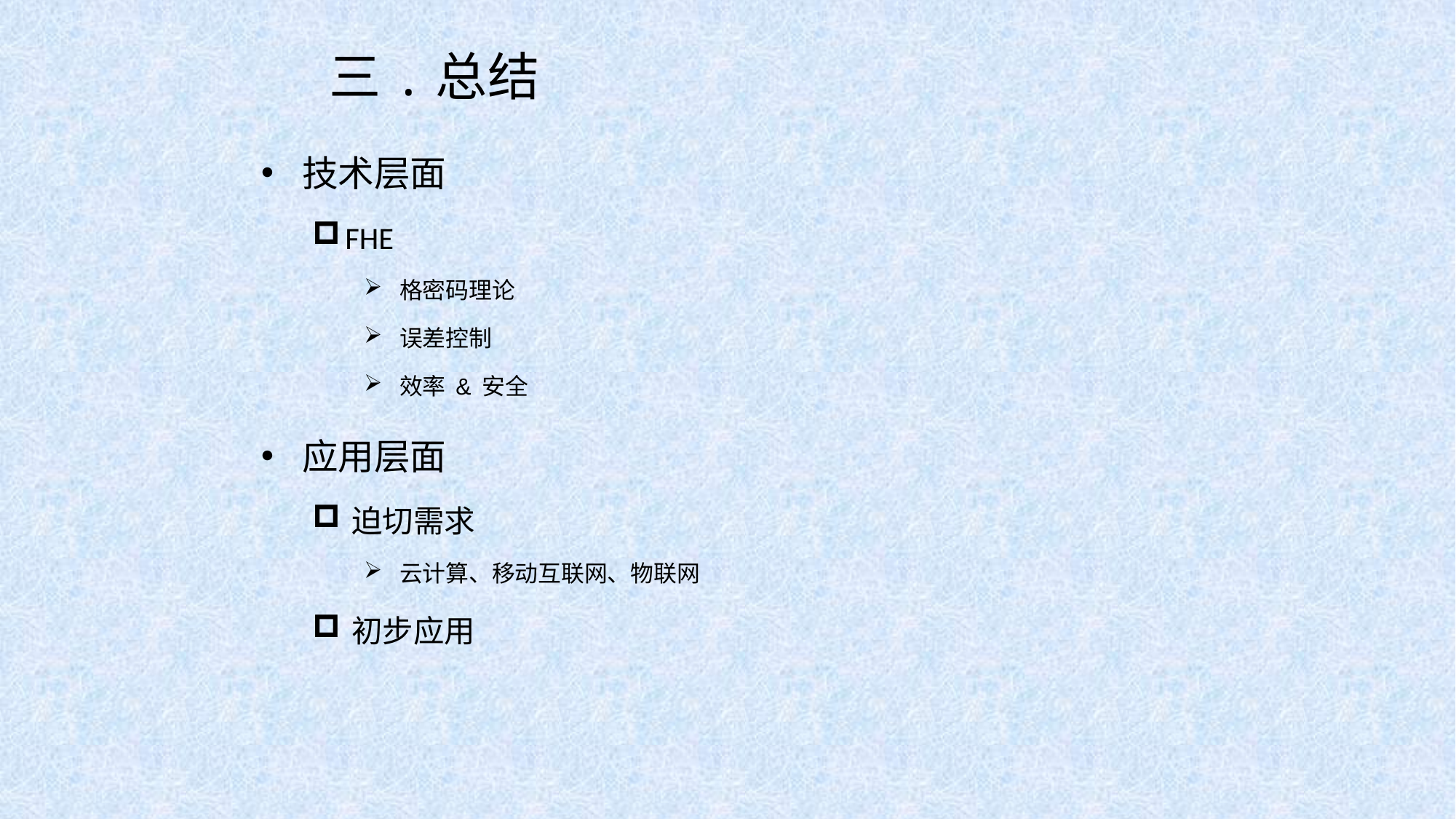

# 三.总结
 技术层面
 FHE
 格密码理论
 误差控制
 效率 & 安全

 应用层面
 迫切需求
 云计算、移动互联网、物联网
 初步应用